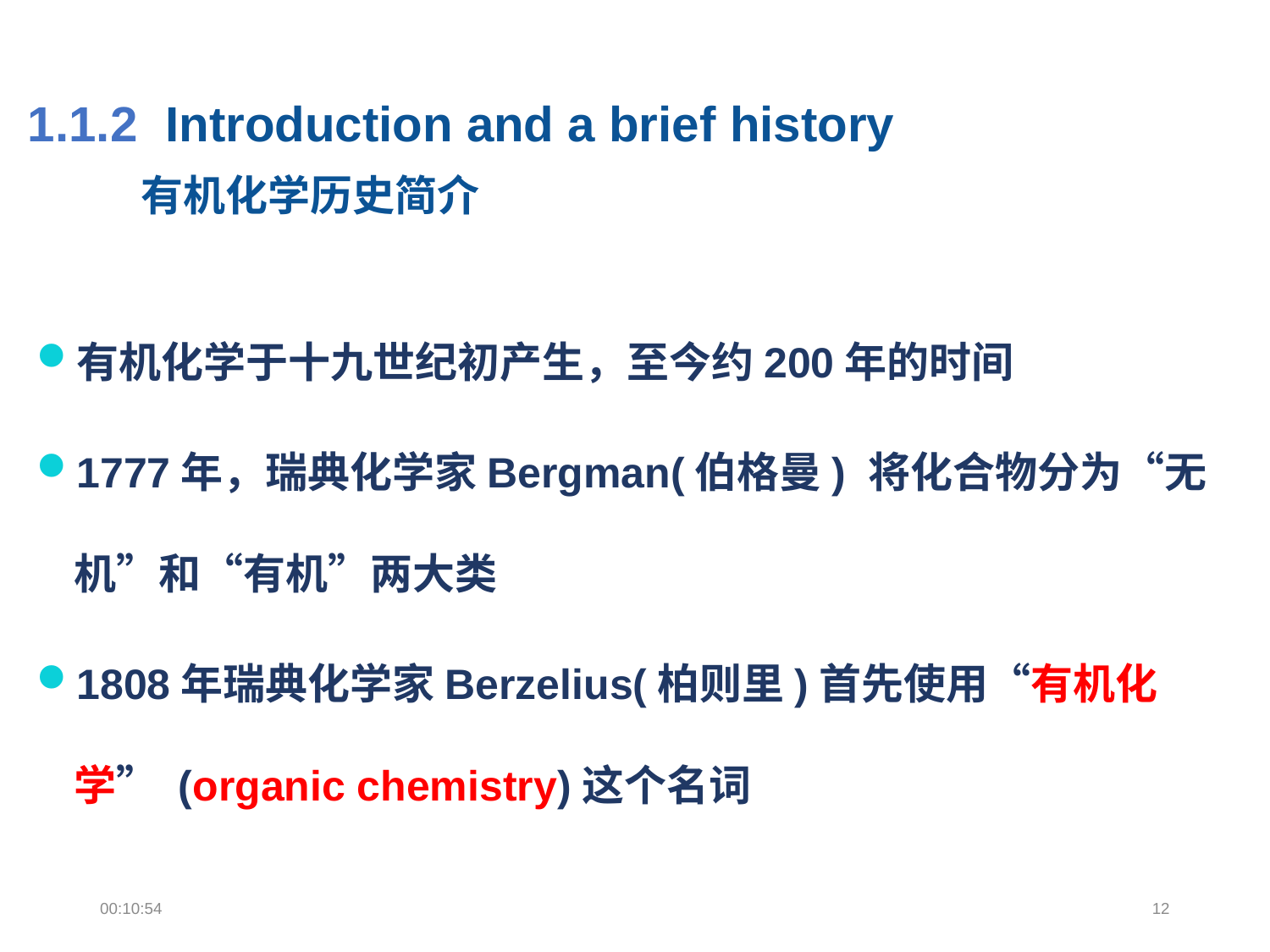

1.1.2  Introduction and a brief history
         有机化学历史简介
有机化学于十九世纪初产生，至今约200年的时间
1777年，瑞典化学家Bergman(伯格曼) 将化合物分为“无机”和“有机”两大类
1808年瑞典化学家Berzelius(柏则里)首先使用“有机化学” (organic chemistry)这个名词
00:10:54
12